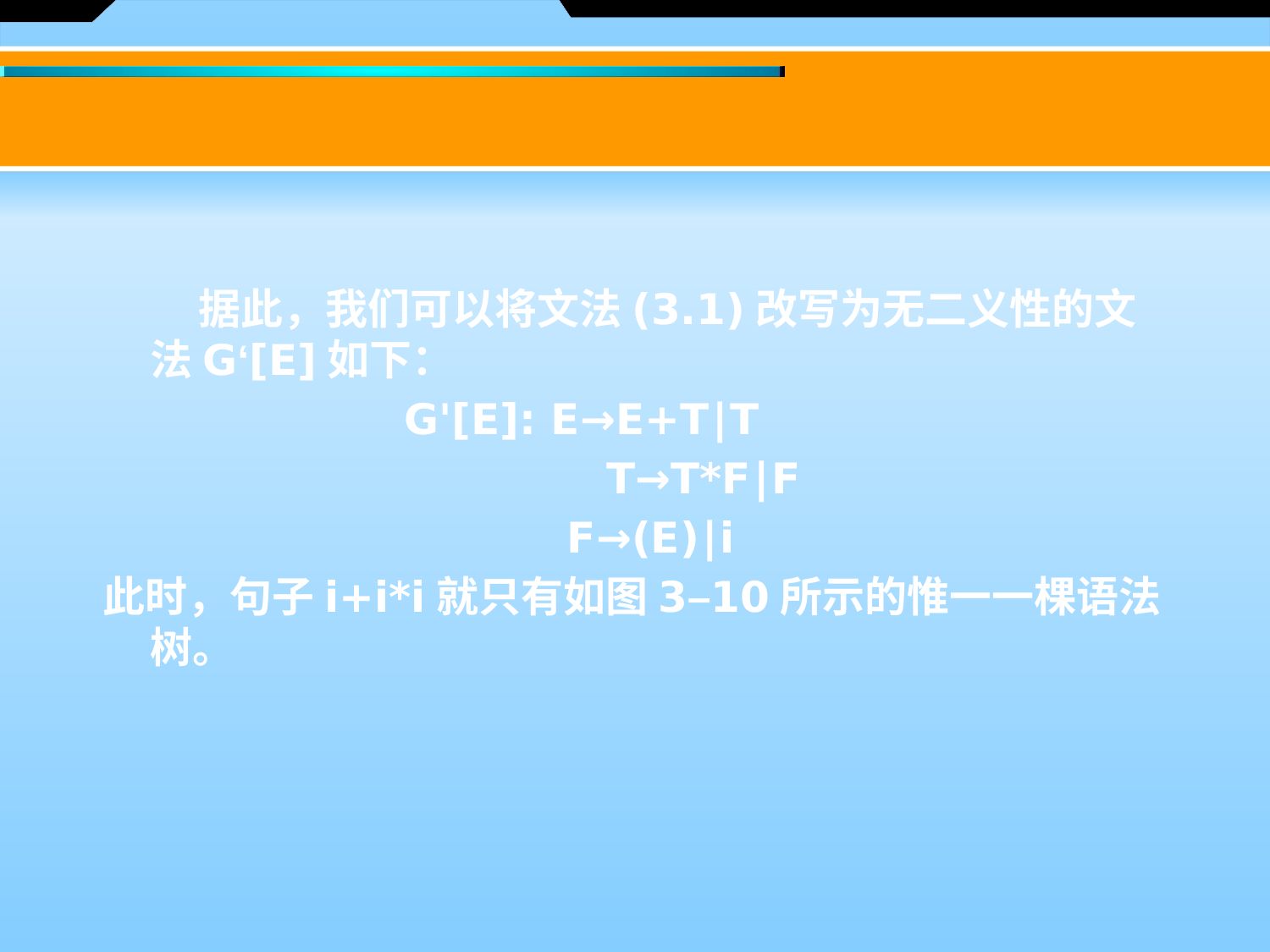

#
         据此，我们可以将文法(3.1)改写为无二义性的文法G‘[E]如下：
			G'[E]: E→E+T∣T
                                  T→T*F∣F
 			           F→(E)∣i
此时，句子i+i*i就只有如图3–10所示的惟一一棵语法树。